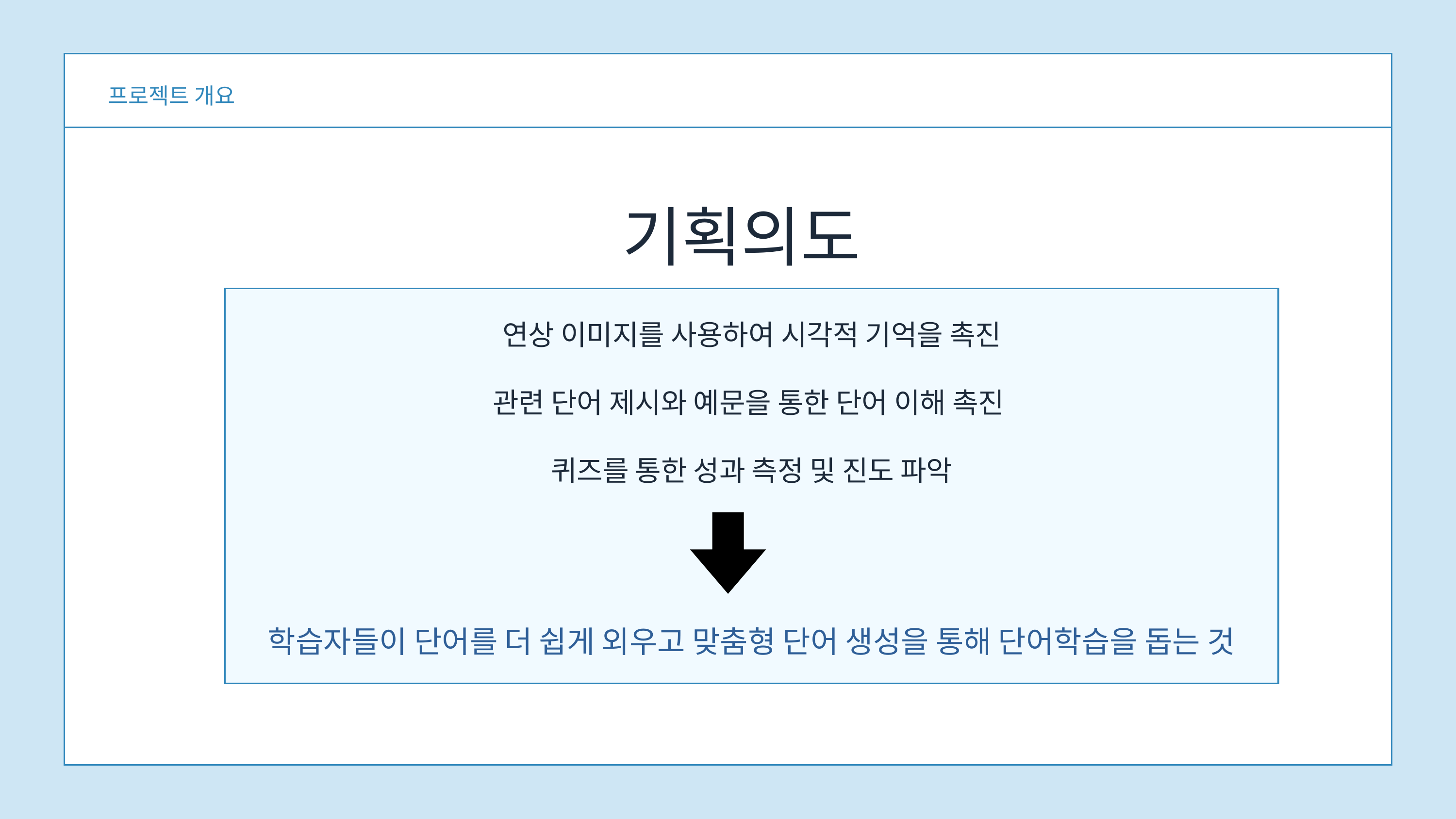

프로젝트 개요

 기획의도

연상 이미지를 사용하여 시각적 기억을 촉진

관련 단어 제시와 예문을 통한 단어 이해 촉진

퀴즈를 통한 성과 측정 및 진도 파악

학습자들이 단어를 더 쉽게 외우고 맞춤형 단어 생성을 통해 단어학습을 돕는 것